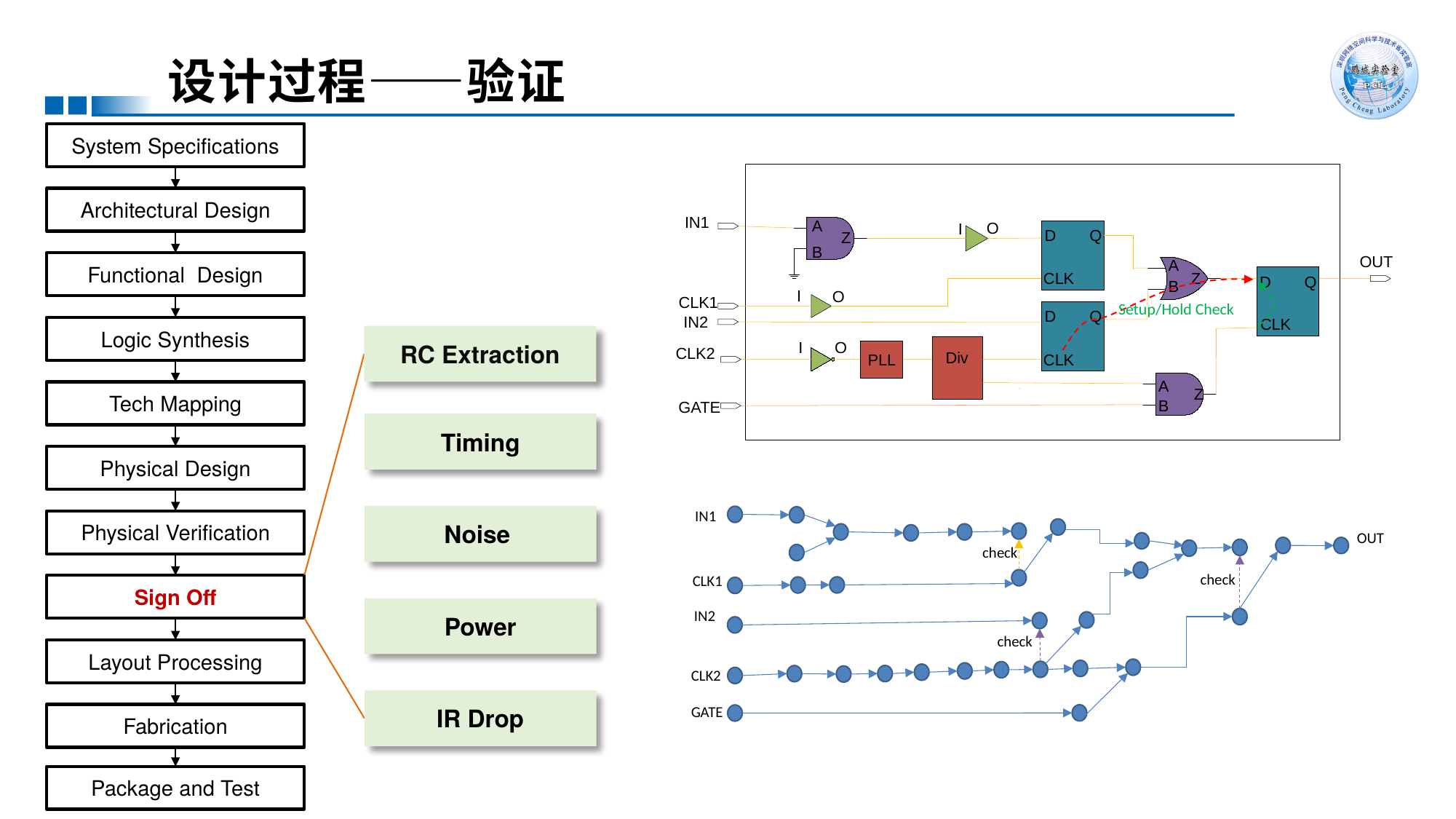

# 设计过程——验证
System Specifications
Architectural Design
Functional  Design
Logic Synthesis
Tech Mapping
Physical Design
Physical Verification
Sign Off
Layout Processing
Fabrication
Package and Test

IN1
A

O
I

D
Q

Z

B

OUT
A

CLK
Z
D
Q

B

I
O

CLK1

D
Q
IN2
CLK

I
O

CLK2

Div
PLL
CLK

A

Z

B
GATE

Setup/Hold Check
RC Extraction
Timing
IN1

CLK1

IN2

CLK2

GATE

OUT
check
check
check
Noise
Power
IR Drop